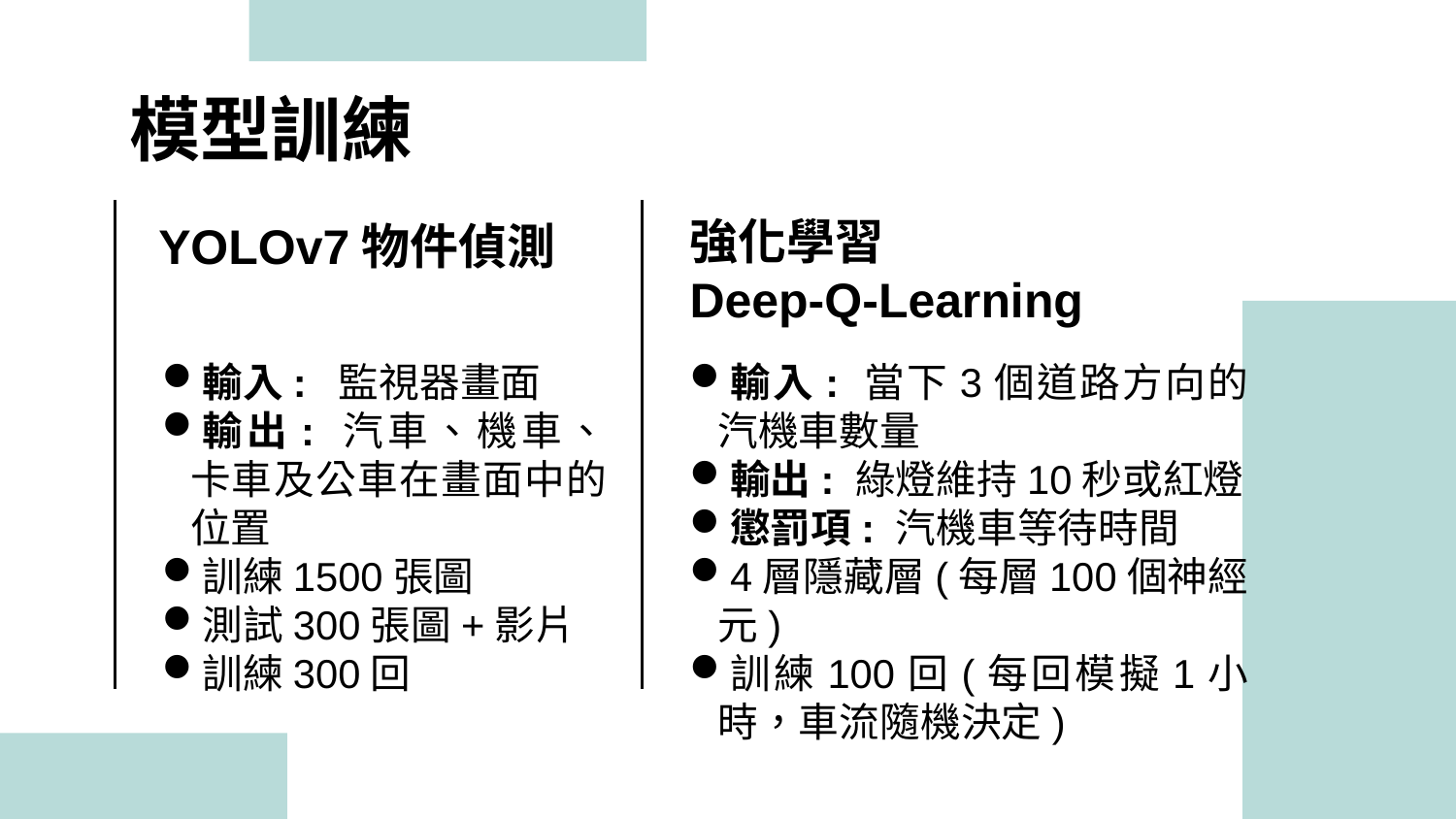

# 模型訓練
YOLOv7物件偵測
強化學習
Deep-Q-Learning

輸入:  監視器畫面
輸出: 汽車、機車、卡車及公車在畫面中的位置
訓練1500張圖
測試300張圖+影片
訓練300回
輸入: 當下3個道路方向的汽機車數量
輸出: 綠燈維持10秒或紅燈
懲罰項: 汽機車等待時間
4層隱藏層(每層100個神經元)
訓練100回(每回模擬1小時，車流隨機決定)